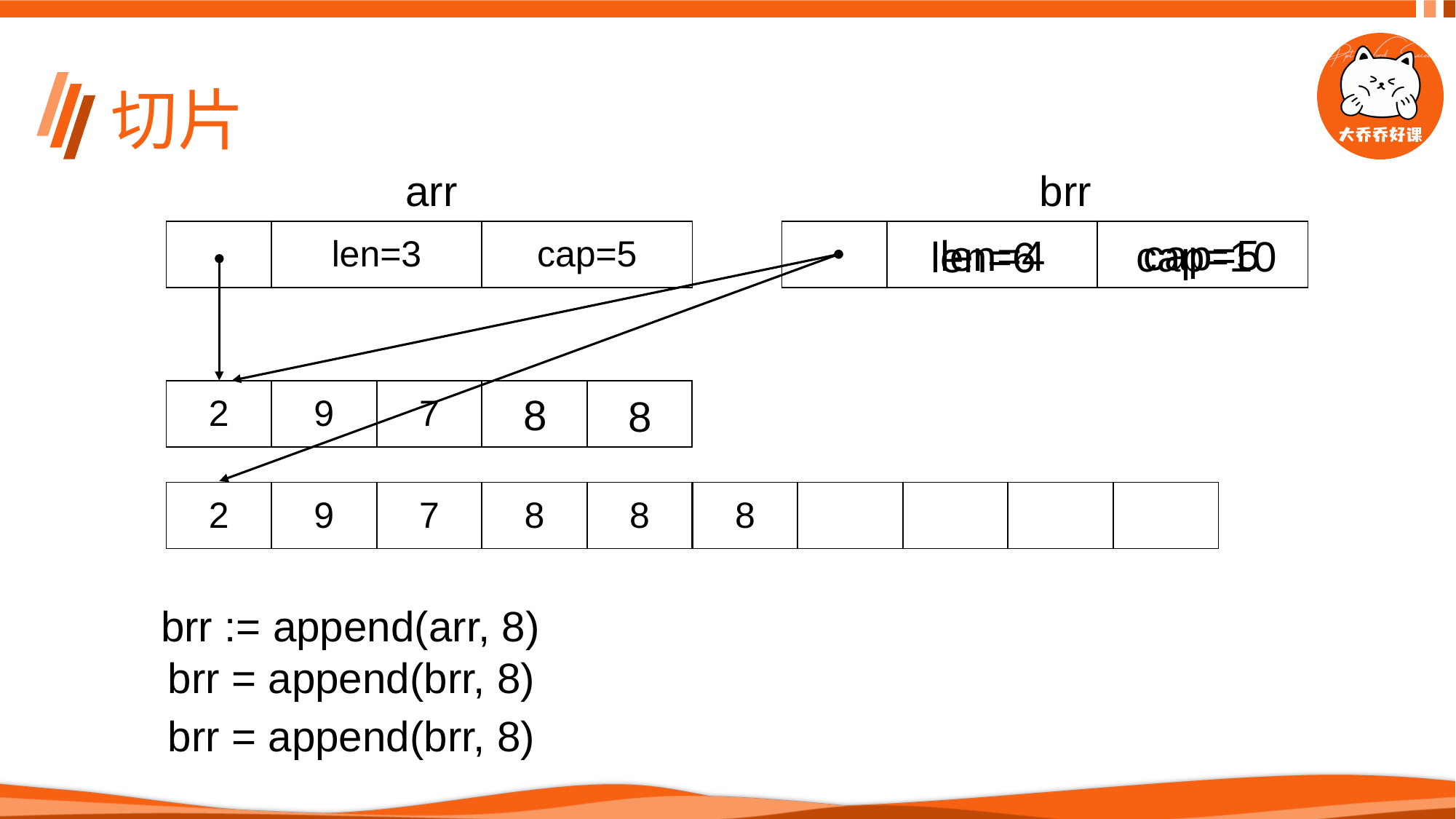

# 切片
arr
brr
|  |  |  |
| --- | --- | --- |
|  | len=3 | cap=5 |
| --- | --- | --- |
cap=5
len=4
cap=10
len=6
| 2 | 9 | 7 |  |  |
| --- | --- | --- | --- | --- |
8
8
| 2 | 9 | 7 | 8 | 8 |
| --- | --- | --- | --- | --- |
| 8 |  |  |  |  |
| --- | --- | --- | --- | --- |
brr := append(arr, 8)
brr = append(brr, 8)
brr = append(brr, 8)